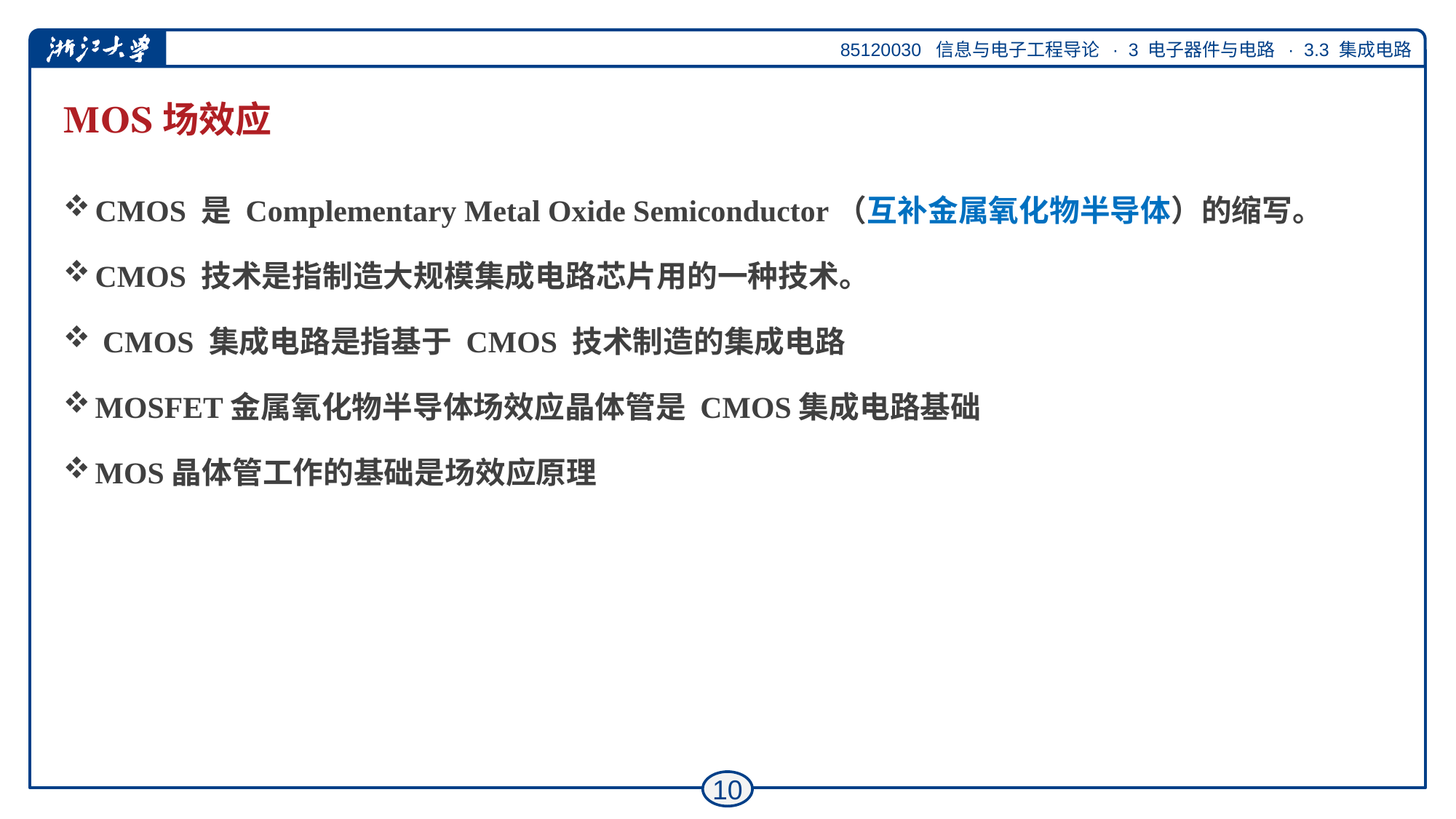

# MOS场效应
CMOS 是 Complementary Metal Oxide Semiconductor（互补金属氧化物半导体）的缩写。
CMOS 技术是指制造大规模集成电路芯片用的一种技术。
 CMOS 集成电路是指基于 CMOS 技术制造的集成电路
MOSFET金属氧化物半导体场效应晶体管是 CMOS集成电路基础
MOS晶体管工作的基础是场效应原理